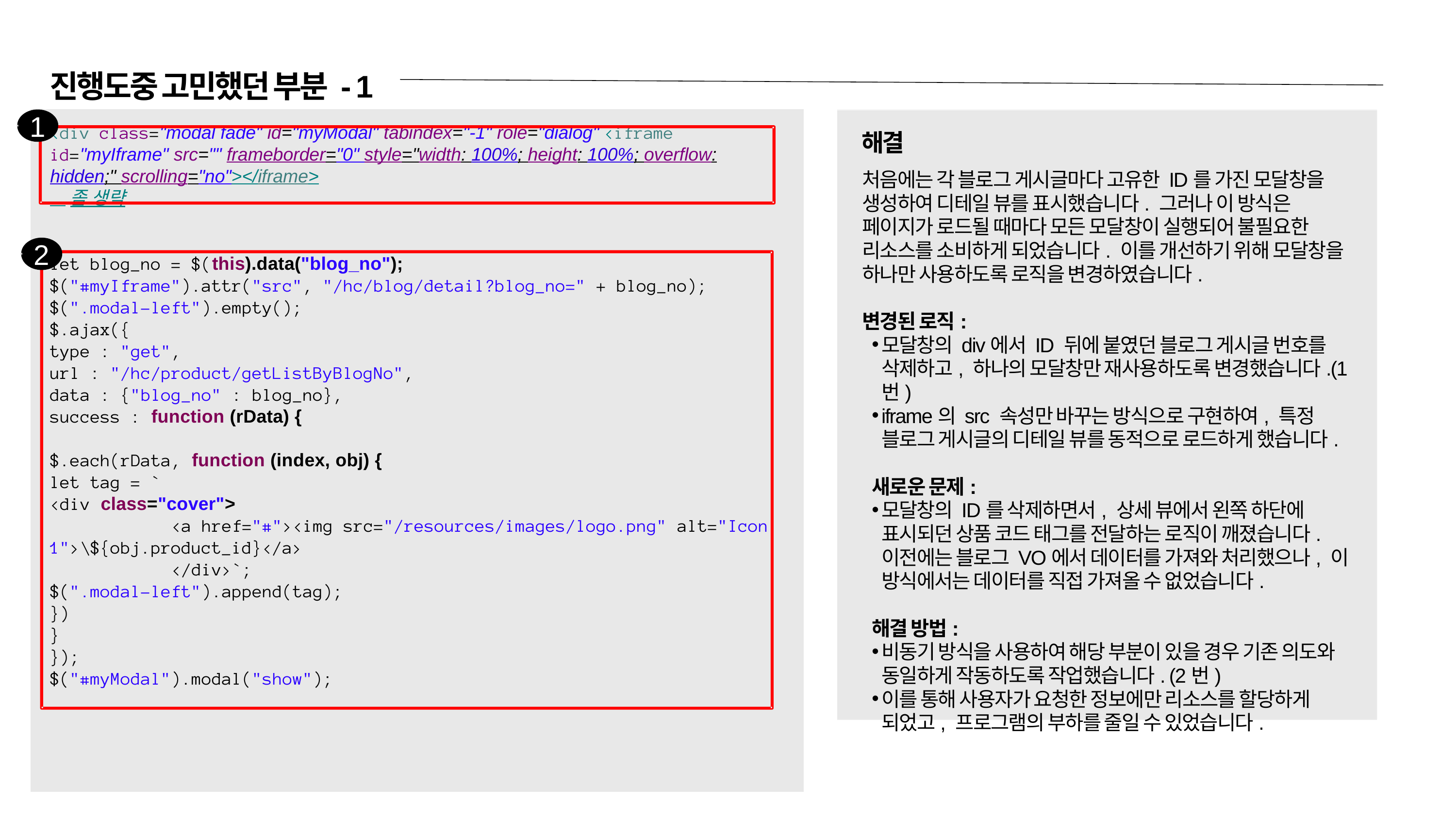

진행도중 고민했던 부분 - 1

1

<div class="modal fade" id="myModal" tabindex="-1" role="dialog" <iframe id="myIframe" src="" frameborder="0" style="width: 100%; height: 100%; overflow: hidden;" scrolling="no"></iframe>
.. 좀 생략

let blog_no = $(this).data("blog_no");
$("#myIframe").attr("src", "/hc/blog/detail?blog_no=" + blog_no);
$(".modal-left").empty();
$.ajax({
type : "get",
url : "/hc/product/getListByBlogNo",
data : {"blog_no" : blog_no},
success : function (rData) {

$.each(rData, function (index, obj) {
let tag = `
<div class="cover">
            <a href="#"><img src="/resources/images/logo.png" alt="Icon 1">\${obj.product_id}</a>
            </div>`;
$(".modal-left").append(tag);
})
}
});
$("#myModal").modal("show");
해결

처음에는 각 블로그 게시글마다 고유한 ID를 가진 모달창을 생성하여 디테일 뷰를 표시했습니다. 그러나 이 방식은 페이지가 로드될 때마다 모든 모달창이 실행되어 불필요한 리소스를 소비하게 되었습니다. 이를 개선하기 위해 모달창을 하나만 사용하도록 로직을 변경하였습니다.

변경된 로직:
모달창의 div에서 ID 뒤에 붙였던 블로그 게시글 번호를 삭제하고, 하나의 모달창만 재사용하도록 변경했습니다.(1번)
iframe의 src 속성만 바꾸는 방식으로 구현하여, 특정 블로그 게시글의 디테일 뷰를 동적으로 로드하게 했습니다.

새로운 문제:
모달창의 ID를 삭제하면서, 상세 뷰에서 왼쪽 하단에 표시되던 상품 코드 태그를 전달하는 로직이 깨졌습니다. 이전에는 블로그 VO에서 데이터를 가져와 처리했으나, 이 방식에서는 데이터를 직접 가져올 수 없었습니다.

해결 방법:
비동기 방식을 사용하여 해당 부분이 있을 경우 기존 의도와 동일하게 작동하도록 작업했습니다. (2번)
이를 통해 사용자가 요청한 정보에만 리소스를 할당하게 되었고, 프로그램의 부하를 줄일 수 있었습니다.

2